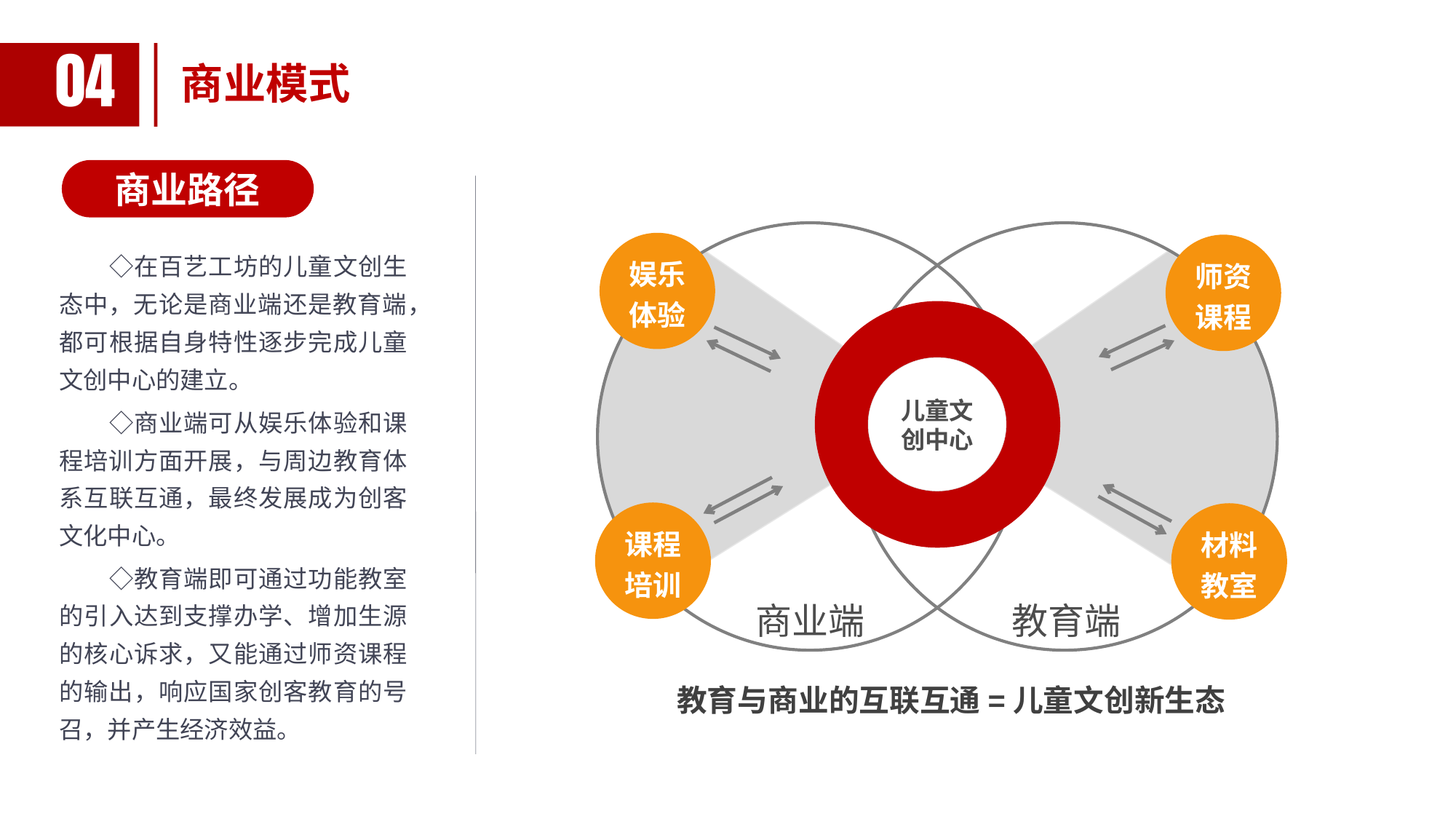

04

商业模式

   商业路径

娱乐体验
师资课程
　　◇在百艺工坊的儿童文创生态中，无论是商业端还是教育端，都可根据自身特性逐步完成儿童文创中心的建立。
　　◇商业端可从娱乐体验和课程培训方面开展，与周边教育体系互联互通，最终发展成为创客文化中心。
　　◇教育端即可通过功能教室的引入达到支撑办学、增加生源的核心诉求，又能通过师资课程的输出，响应国家创客教育的号召，并产生经济效益。

儿童文创中心
课程培训
材料教室
教育端
商业端
教育与商业的互联互通=儿童文创新生态